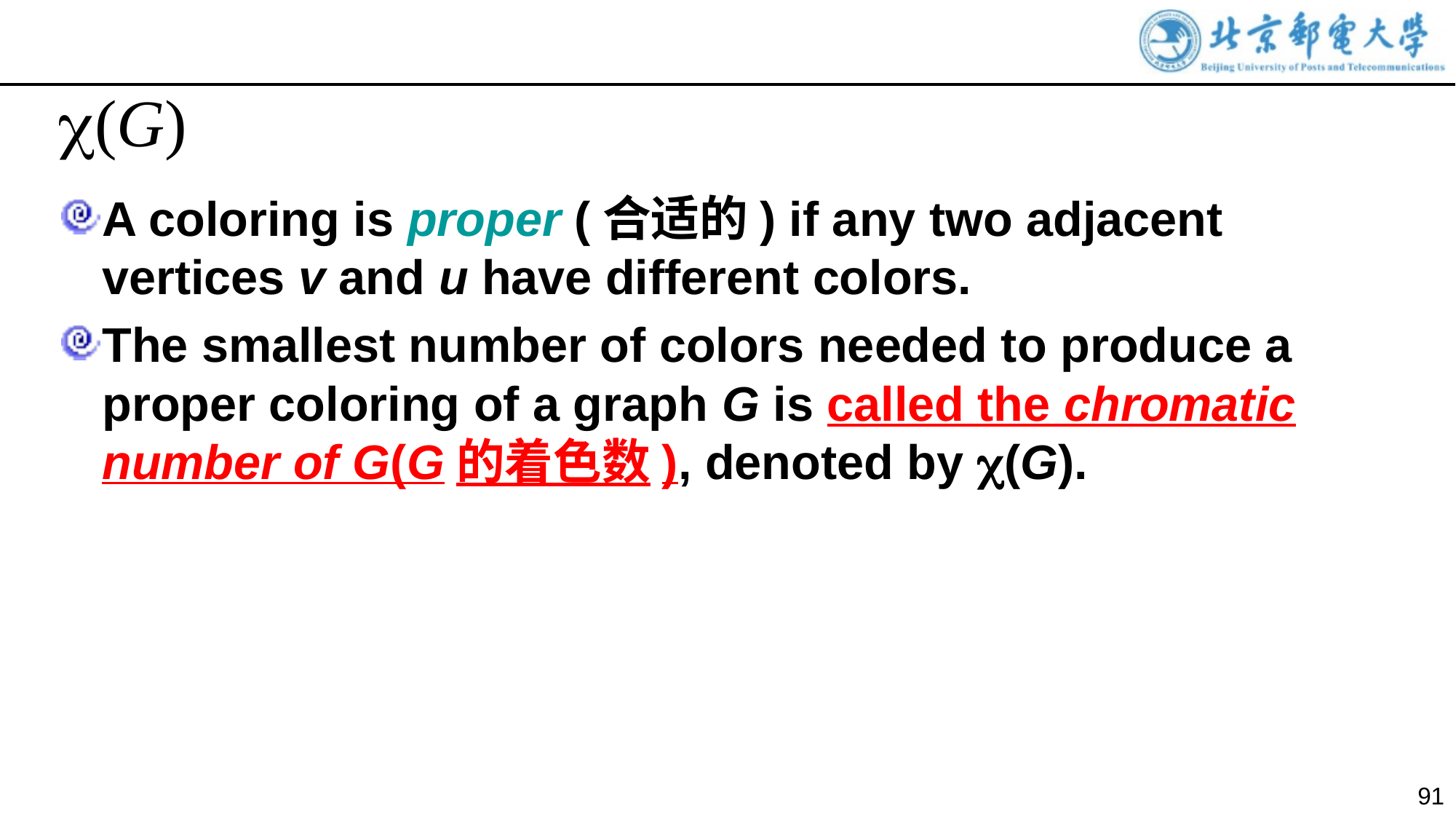

χ(G)
A coloring is proper (合适的) if any two adjacent vertices v and u have different colors.
The smallest number of colors needed to produce a proper coloring of a graph G is called the chromatic number of G(G的着色数), denoted by χ(G).